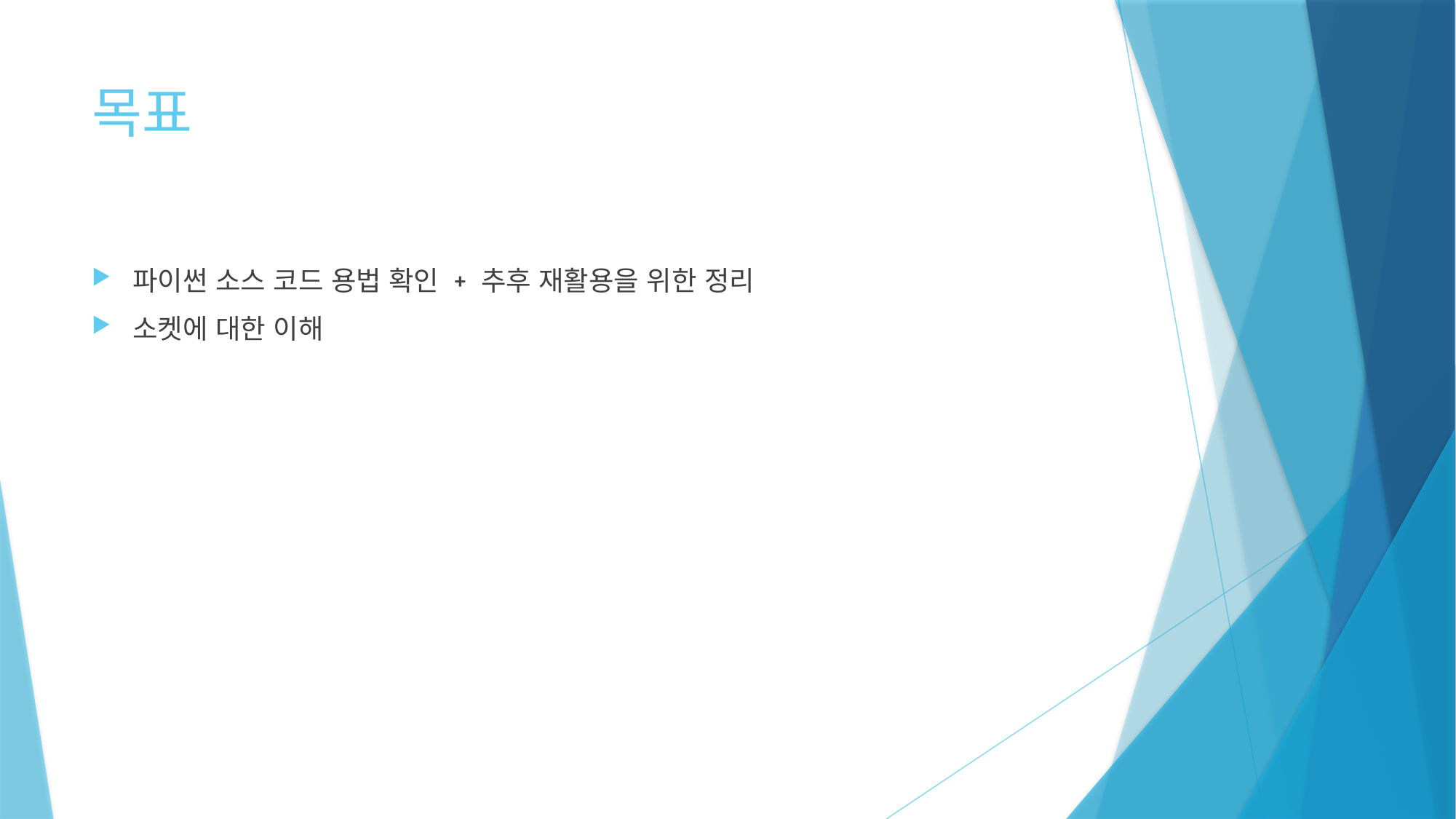

# 목표
파이썬 소스 코드 용법 확인 + 추후 재활용을 위한 정리
소켓에 대한 이해